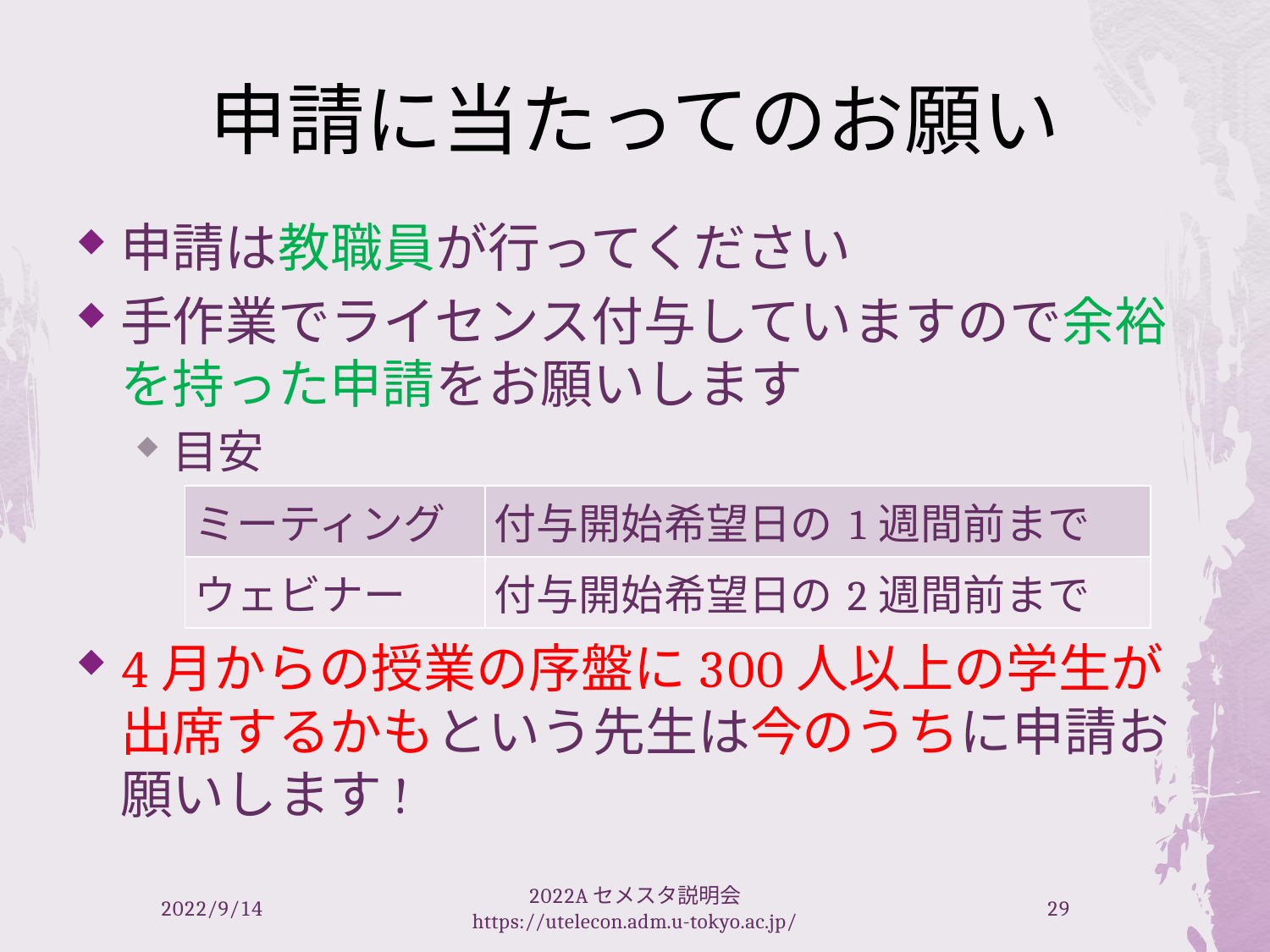

# 申請に当たってのお願い
申請は教職員が行ってください
手作業でライセンス付与していますので余裕を持った申請をお願いします
目安

4月からの授業の序盤に300人以上の学生が出席するかもという先生は今のうちに申請お願いします!
| ミーティング | 付与開始希望日の1週間前まで |
| --- | --- |
| ウェビナー | 付与開始希望日の2週間前まで |
2022/9/14
2022Aセメスタ説明会 https://utelecon.adm.u-tokyo.ac.jp/
29